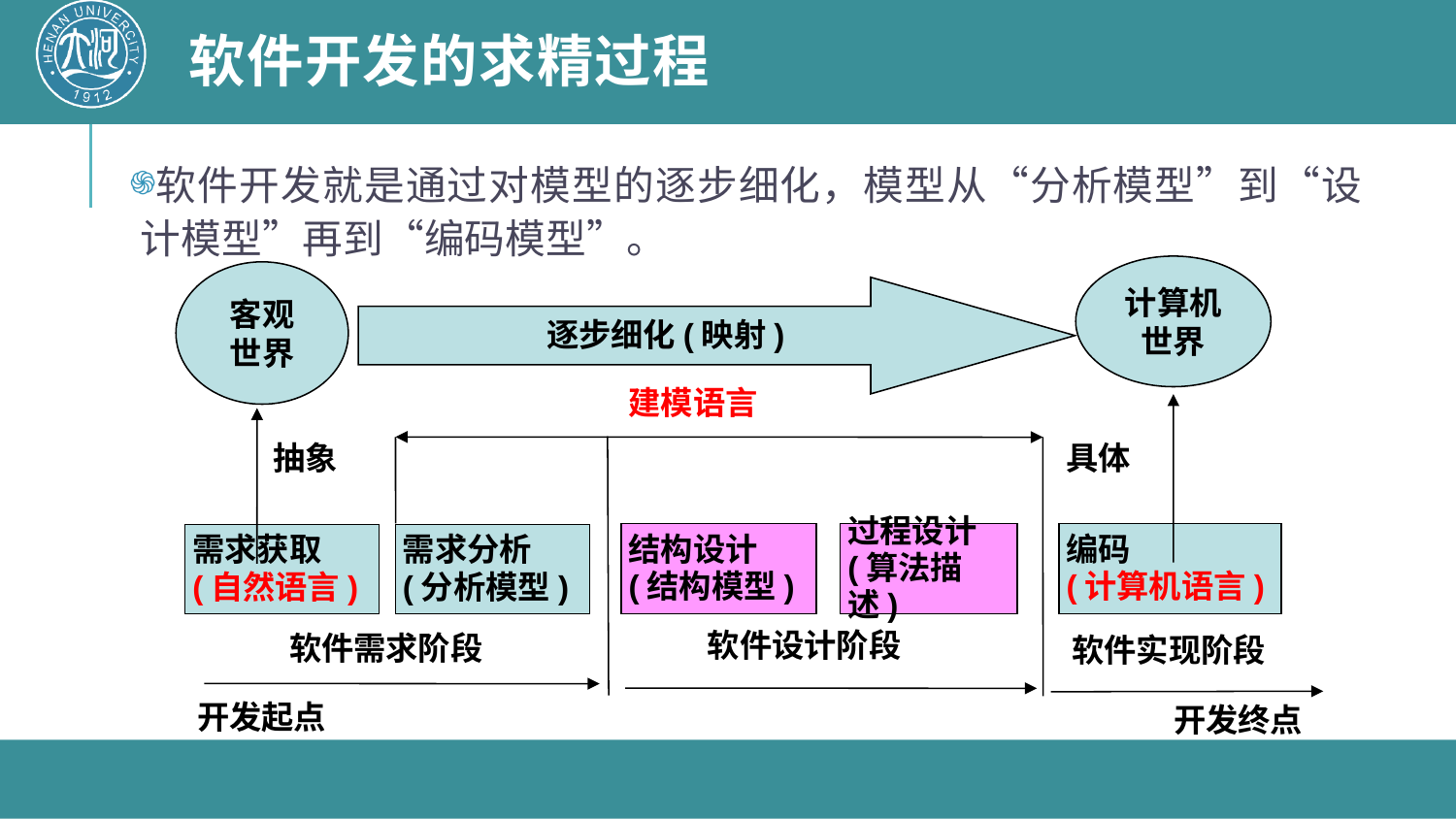

# 软件开发的求精过程
软件开发就是通过对模型的逐步细化，模型从“分析模型”到“设计模型”再到“编码模型”。

计算机世界
客观
世界
逐步细化(映射)
建模语言

抽象

具体
结构设计
(结构模型)
过程设计
(算法描述)
编码
(计算机语言)
需求获取
(自然语言)
需求分析
(分析模型)
软件设计阶段
软件需求阶段
软件实现阶段

开发起点
开发终点
4